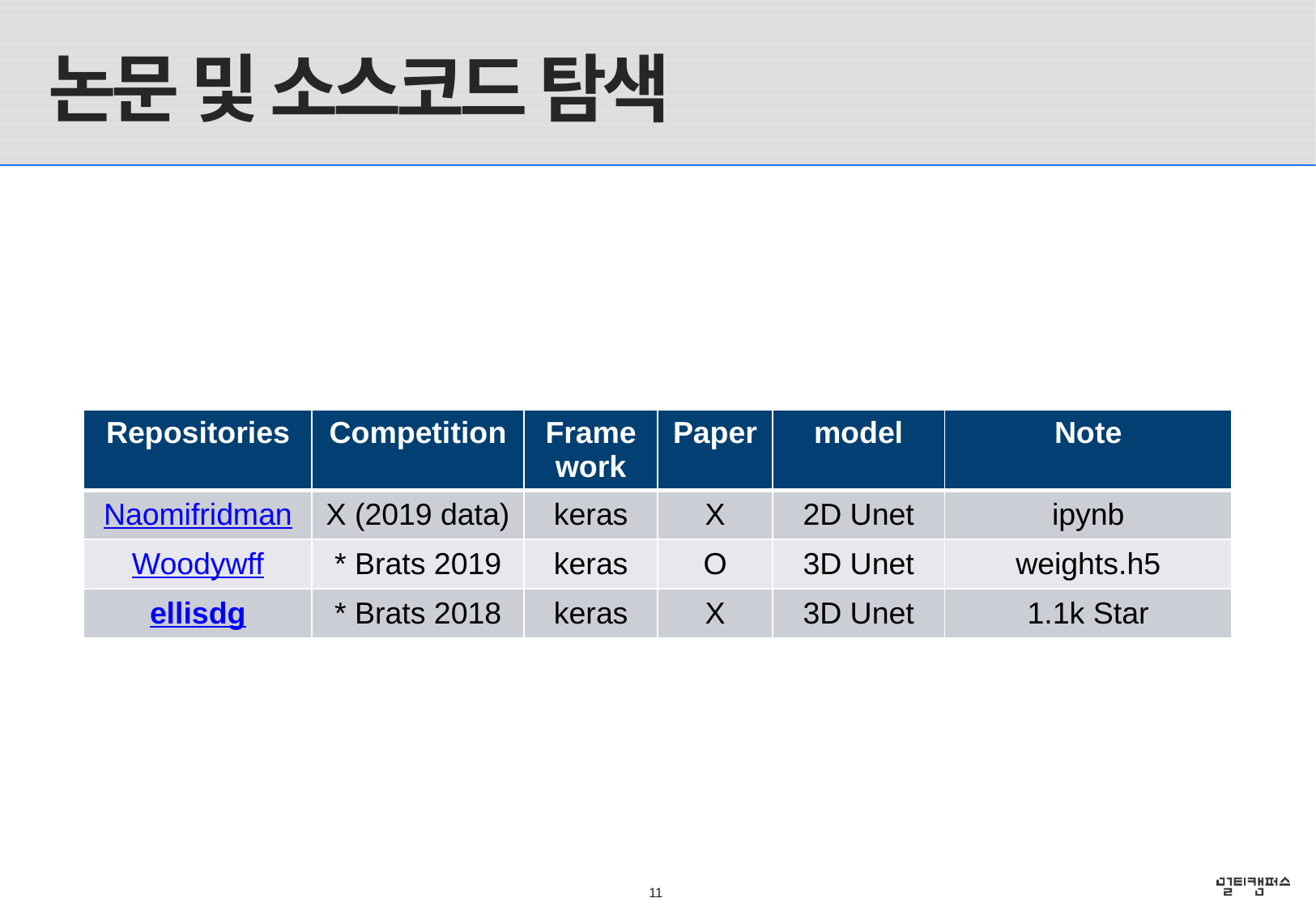

Lee
# 논문 및 소스코드 탐색

| Repositories | Competition | Framework | Paper | model | Note |
| --- | --- | --- | --- | --- | --- |
| Naomifridman | X (2019 data) | keras | X | 2D Unet | ipynb |
| Cv-lee | X (2017 data) | Keras, pytorch | X | 2D Unet + |  |
| Woodywff | \* Brats 2019 | keras | O | 3D Unet | weights.h5 |
| JhonleeHit | \* Brats 2019 | keras | O | Cascading 3D Unet |  |
| ellisdg | \* Brats 2018 | keras | X | 3D Unet | 1.1k Star |
| China-LiuXiaopeng | \* Brats 2018 | pytorch | O | 3D DMFNet |  |
| Bluesky314 | \* Brats 2018 | pytorch | O | 3D Unet |  |
| Jack Etheridge | \*Brats 2018 | keras | X | 3D Unet |  |
| Repositories | Competition | Framework | Paper | model | Note |
| --- | --- | --- | --- | --- | --- |
| Naomifridman | X (2019 data) | keras | X | 2D Unet | ipynb |
| Woodywff | \* Brats 2019 | keras | O | 3D Unet | weights.h5 |
| ellisdg | \* Brats 2018 | keras | X | 3D Unet | 1.1k Star |